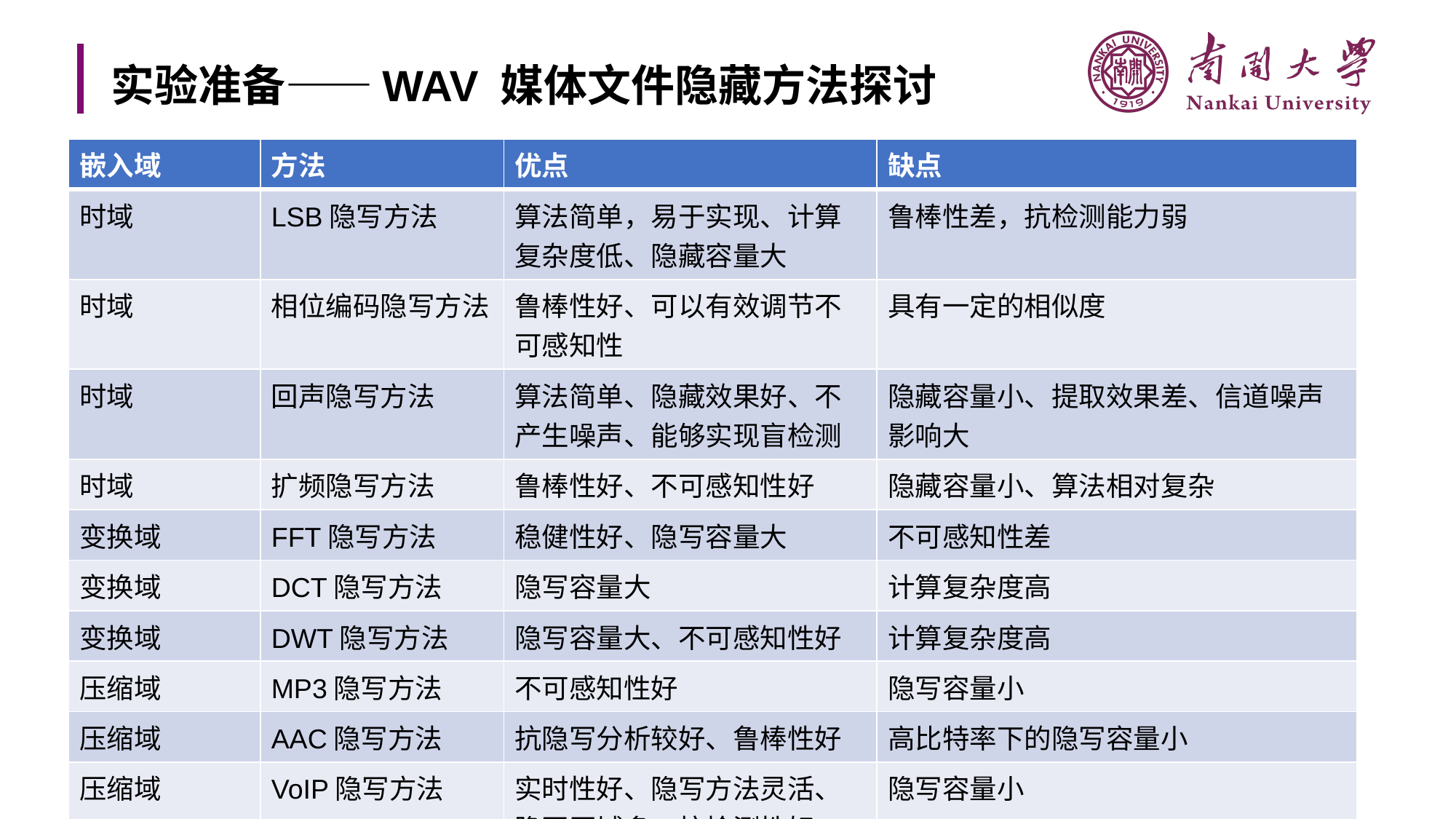

# 实验准备——WAV 媒体文件隐藏方法探讨
| 嵌入域 | 方法 | 优点 | 缺点 |
| --- | --- | --- | --- |
| 时域 | LSB隐写方法 | 算法简单，易于实现、计算复杂度低、隐藏容量大 | 鲁棒性差，抗检测能力弱 |
| 时域 | 相位编码隐写方法 | 鲁棒性好、可以有效调节不可感知性 | 具有一定的相似度 |
| 时域 | 回声隐写方法 | 算法简单、隐藏效果好、不产生噪声、能够实现盲检测 | 隐藏容量小、提取效果差、信道噪声影响大 |
| 时域 | 扩频隐写方法 | 鲁棒性好、不可感知性好 | 隐藏容量小、算法相对复杂 |
| 变换域 | FFT隐写方法 | 稳健性好、隐写容量大 | 不可感知性差 |
| 变换域 | DCT隐写方法 | 隐写容量大 | 计算复杂度高 |
| 变换域 | DWT隐写方法 | 隐写容量大、不可感知性好 | 计算复杂度高 |
| 压缩域 | MP3隐写方法 | 不可感知性好 | 隐写容量小 |
| 压缩域 | AAC隐写方法 | 抗隐写分析较好、鲁棒性好 | 高比特率下的隐写容量小 |
| 压缩域 | VoIP隐写方法 | 实时性好、隐写方法灵活、隐写区域多、抗检测性好 | 隐写容量小 |